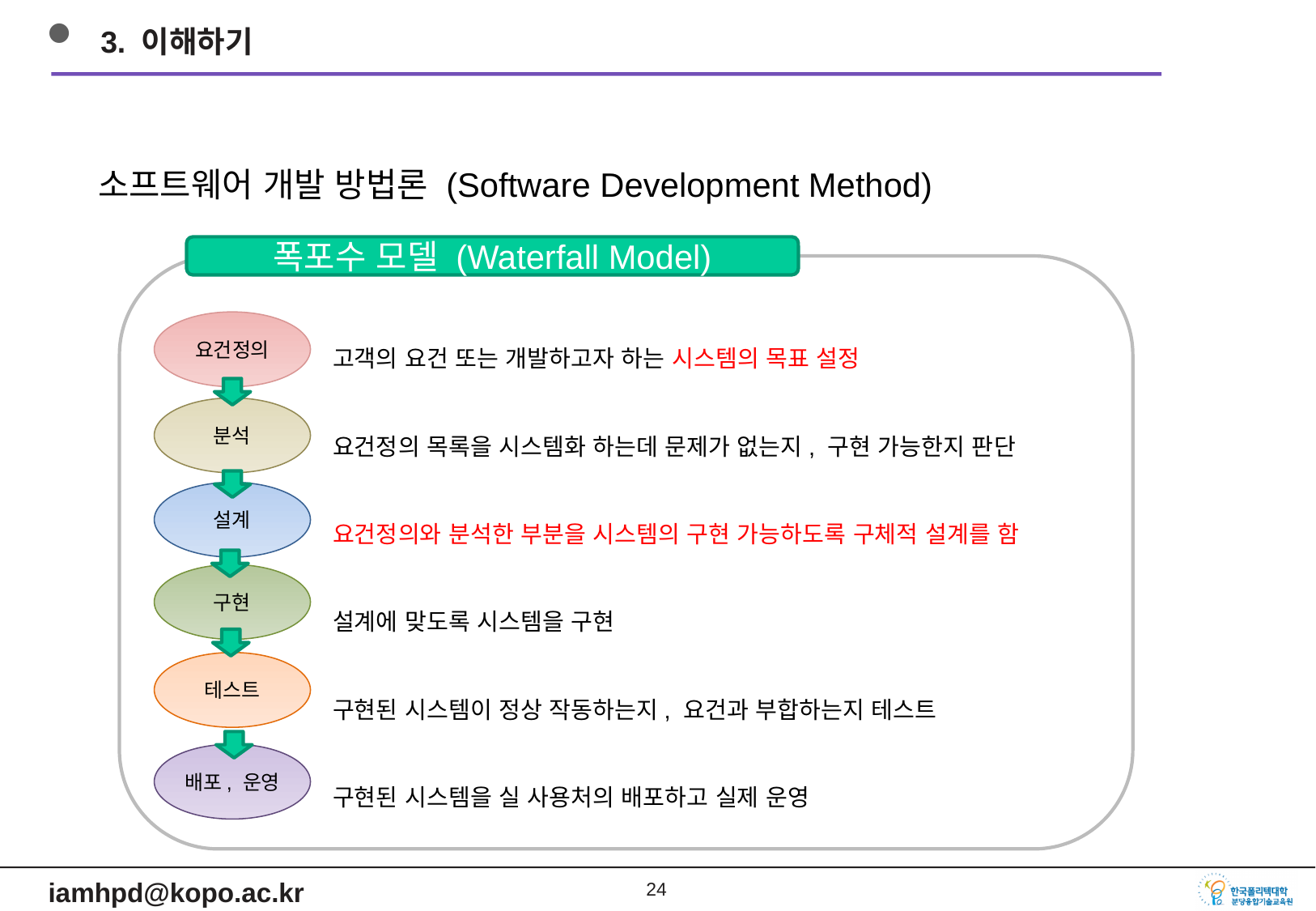

3. 이해하기
소프트웨어 개발 방법론 (Software Development Method)
폭포수 모델 (Waterfall Model)
고객의 요건 또는 개발하고자 하는 시스템의 목표 설정
요건정의 목록을 시스템화 하는데 문제가 없는지, 구현 가능한지 판단
요건정의와 분석한 부분을 시스템의 구현 가능하도록 구체적 설계를 함
설계에 맞도록 시스템을 구현
구현된 시스템이 정상 작동하는지, 요건과 부합하는지 테스트
구현된 시스템을 실 사용처의 배포하고 실제 운영
요건정의

분석

설계

구현

테스트

배포, 운영

24